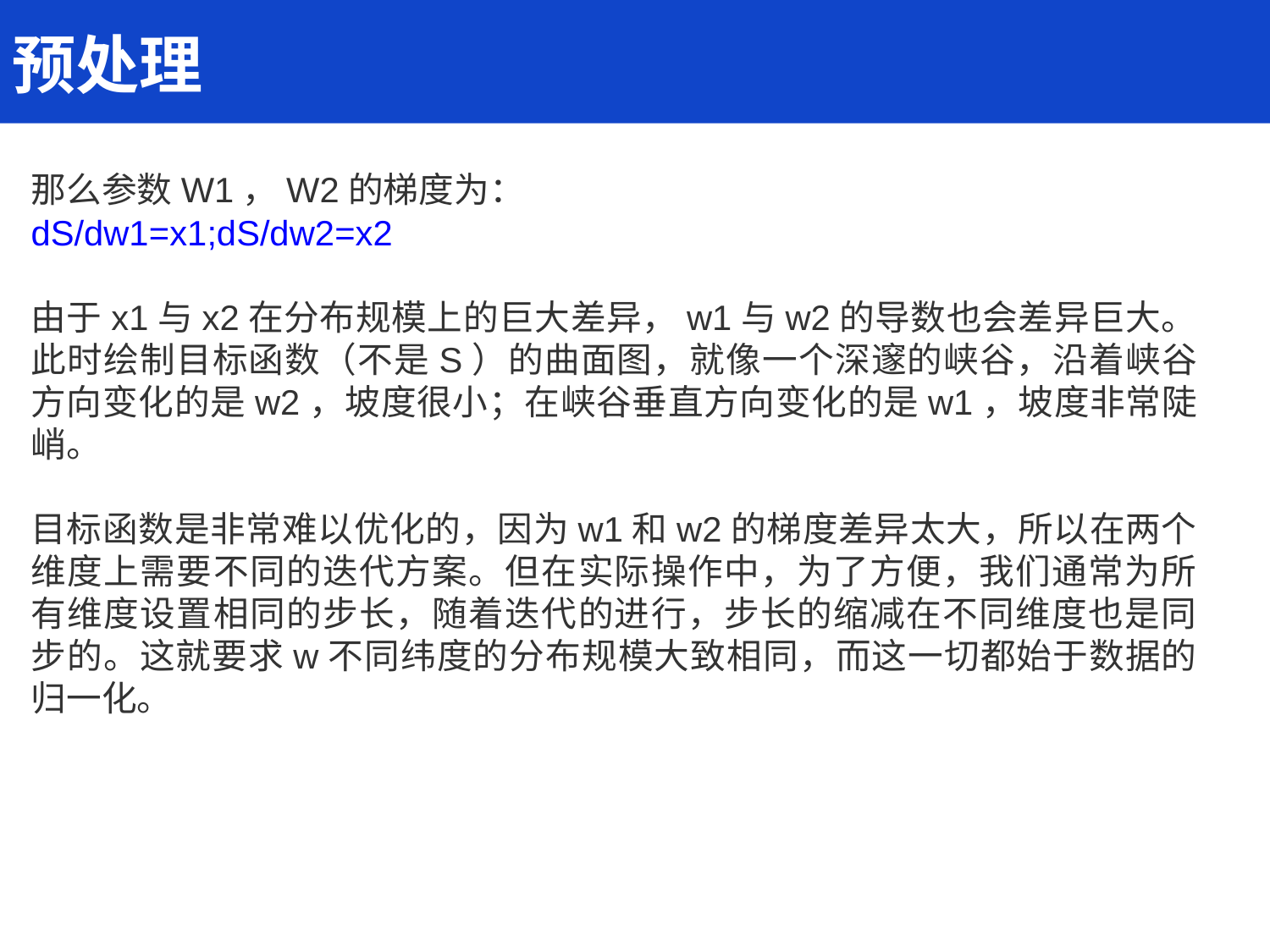

预处理
那么参数W1，W2的梯度为：
dS/dw1=x1;dS/dw2=x2

由于x1与x2在分布规模上的巨大差异，w1与w2的导数也会差异巨大。此时绘制目标函数（不是S）的曲面图，就像一个深邃的峡谷，沿着峡谷方向变化的是w2，坡度很小；在峡谷垂直方向变化的是w1，坡度非常陡峭。

目标函数是非常难以优化的，因为w1和w2的梯度差异太大，所以在两个维度上需要不同的迭代方案。但在实际操作中，为了方便，我们通常为所有维度设置相同的步长，随着迭代的进行，步长的缩减在不同维度也是同步的。这就要求w不同纬度的分布规模大致相同，而这一切都始于数据的归一化。